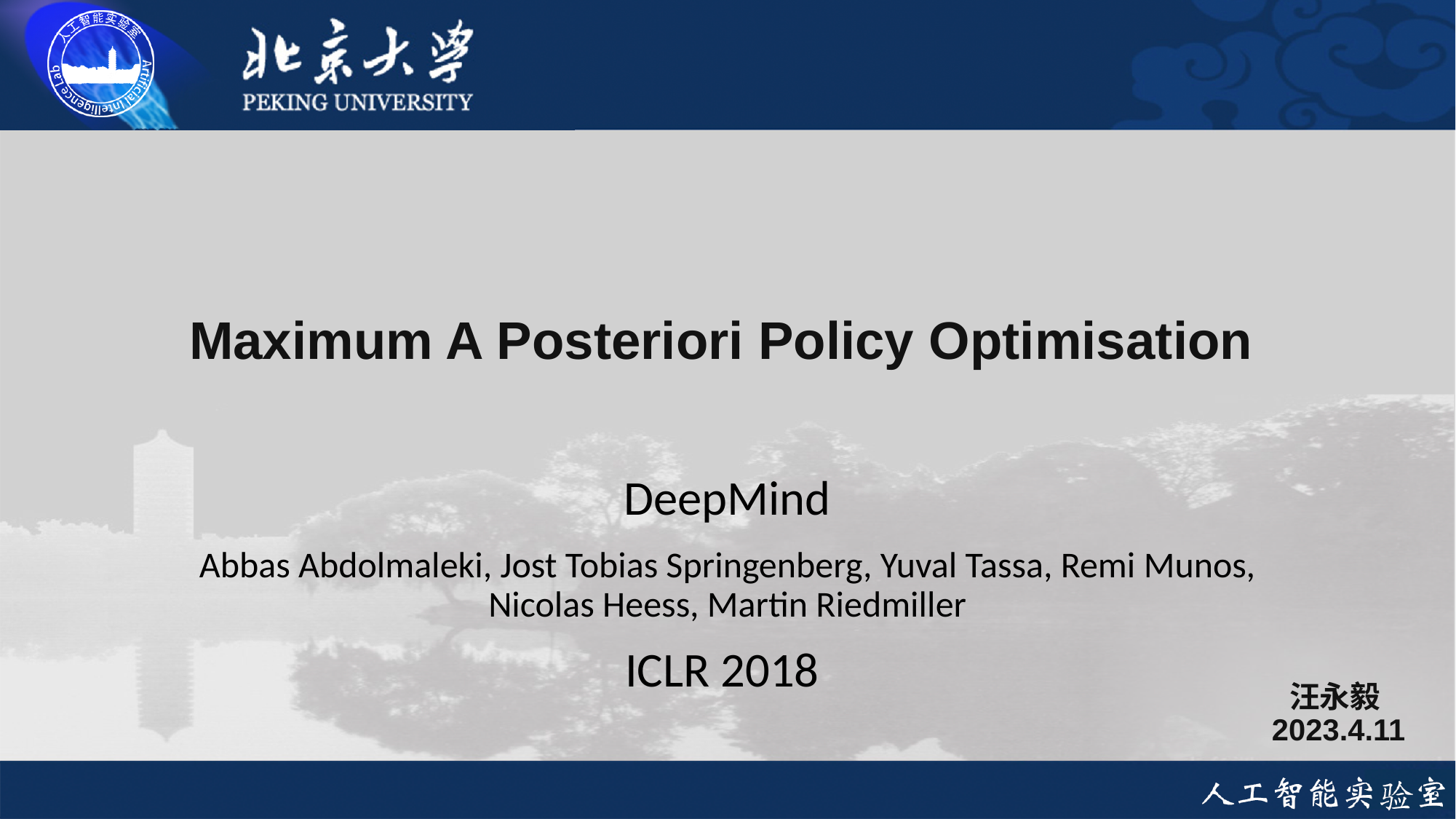

# Maximum A Posteriori Policy Optimisation
DeepMind
Abbas Abdolmaleki, Jost Tobias Springenberg, Yuval Tassa, Remi Munos, Nicolas Heess, Martin Riedmiller
ICLR 2018
汪永毅
2023.4.11